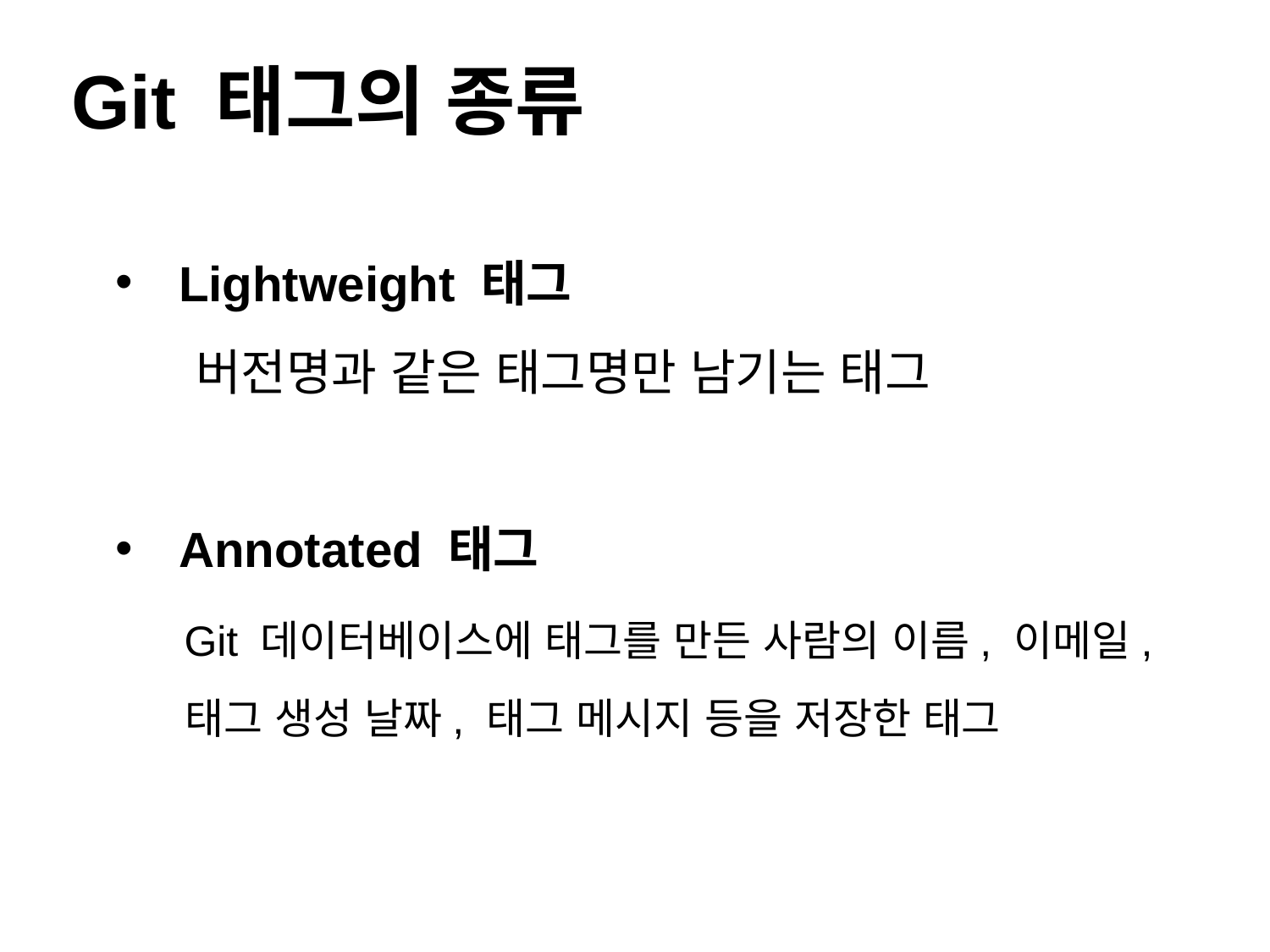

# Git 태그의 종류
Lightweight 태그
     버전명과 같은 태그명만 남기는 태그

Annotated 태그
     Git 데이터베이스에 태그를 만든 사람의 이름, 이메일,
     태그 생성 날짜, 태그 메시지 등을 저장한 태그